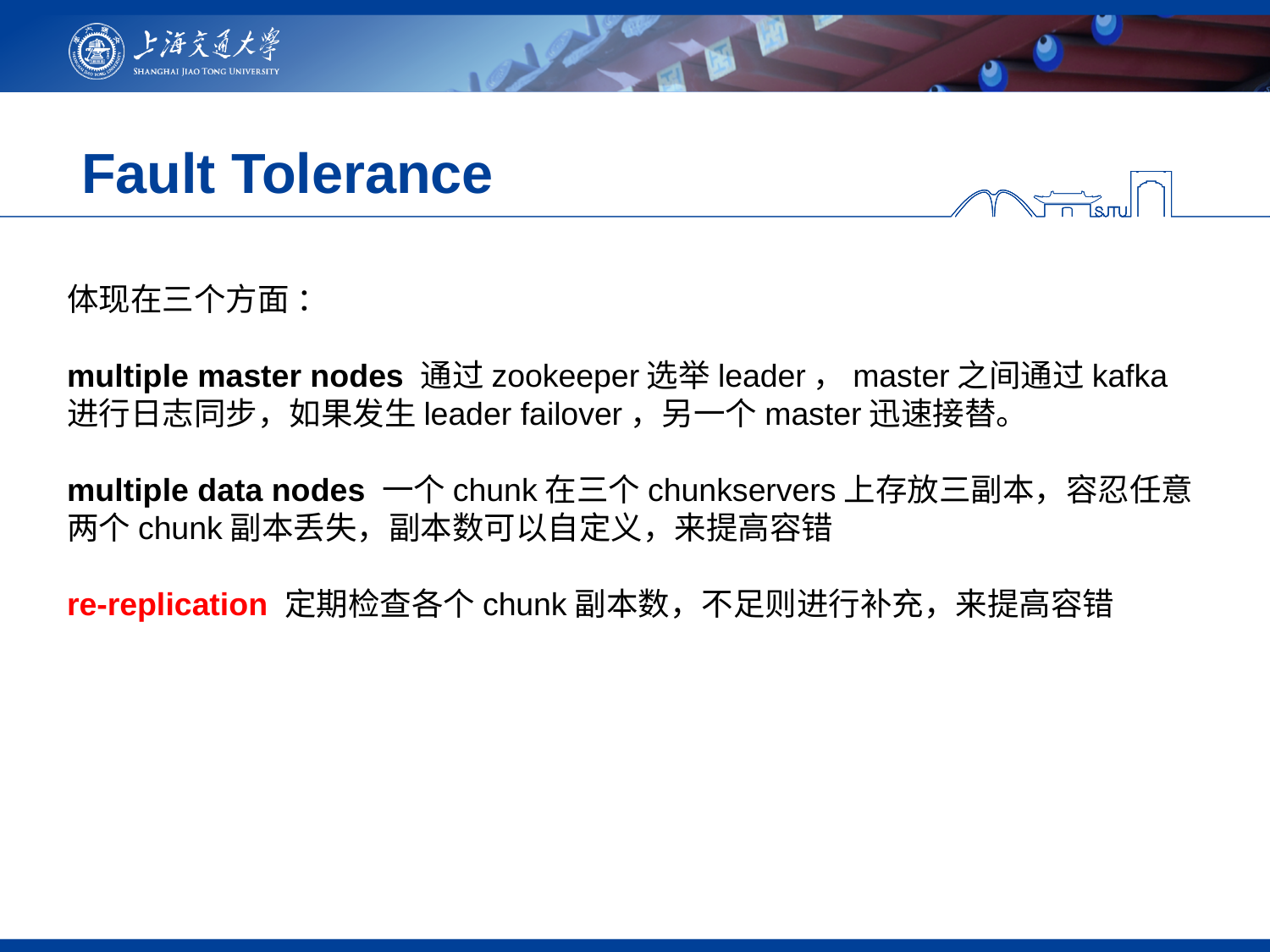

# Fault Tolerance
体现在三个方面 ：

multiple master nodes 通过zookeeper选举leader，master之间通过kafka进行日志同步，如果发生leader failover，另一个master迅速接替。

multiple data nodes 一个chunk在三个chunkservers上存放三副本，容忍任意两个chunk副本丢失，副本数可以自定义，来提高容错

re-replication 定期检查各个chunk副本数，不足则进行补充，来提高容错